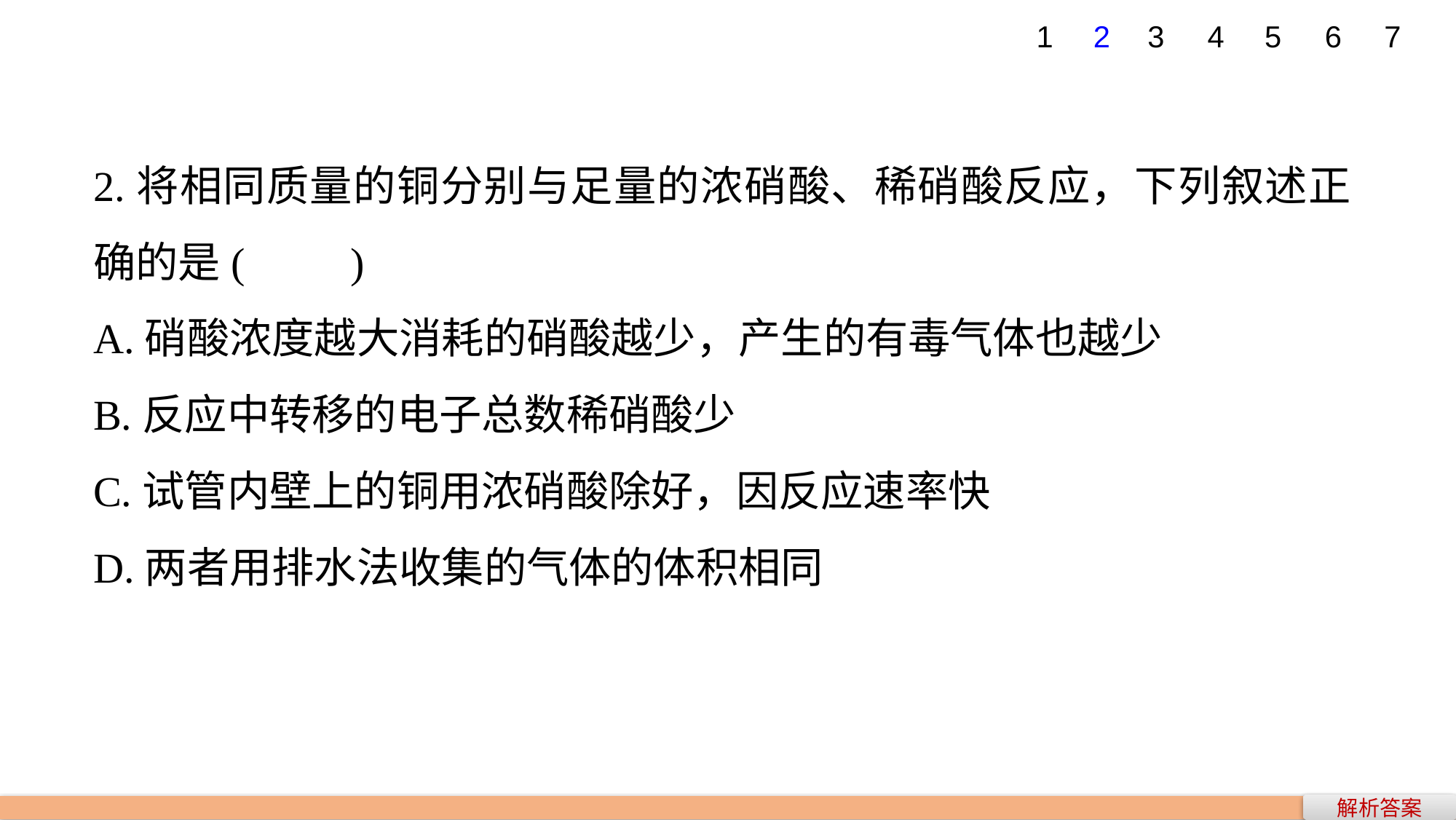

7
1
2
3
4
5
6
2.将相同质量的铜分别与足量的浓硝酸、稀硝酸反应，下列叙述正确的是(　　)
A.硝酸浓度越大消耗的硝酸越少，产生的有毒气体也越少
B.反应中转移的电子总数稀硝酸少
C.试管内壁上的铜用浓硝酸除好，因反应速率快
D.两者用排水法收集的气体的体积相同
解析答案